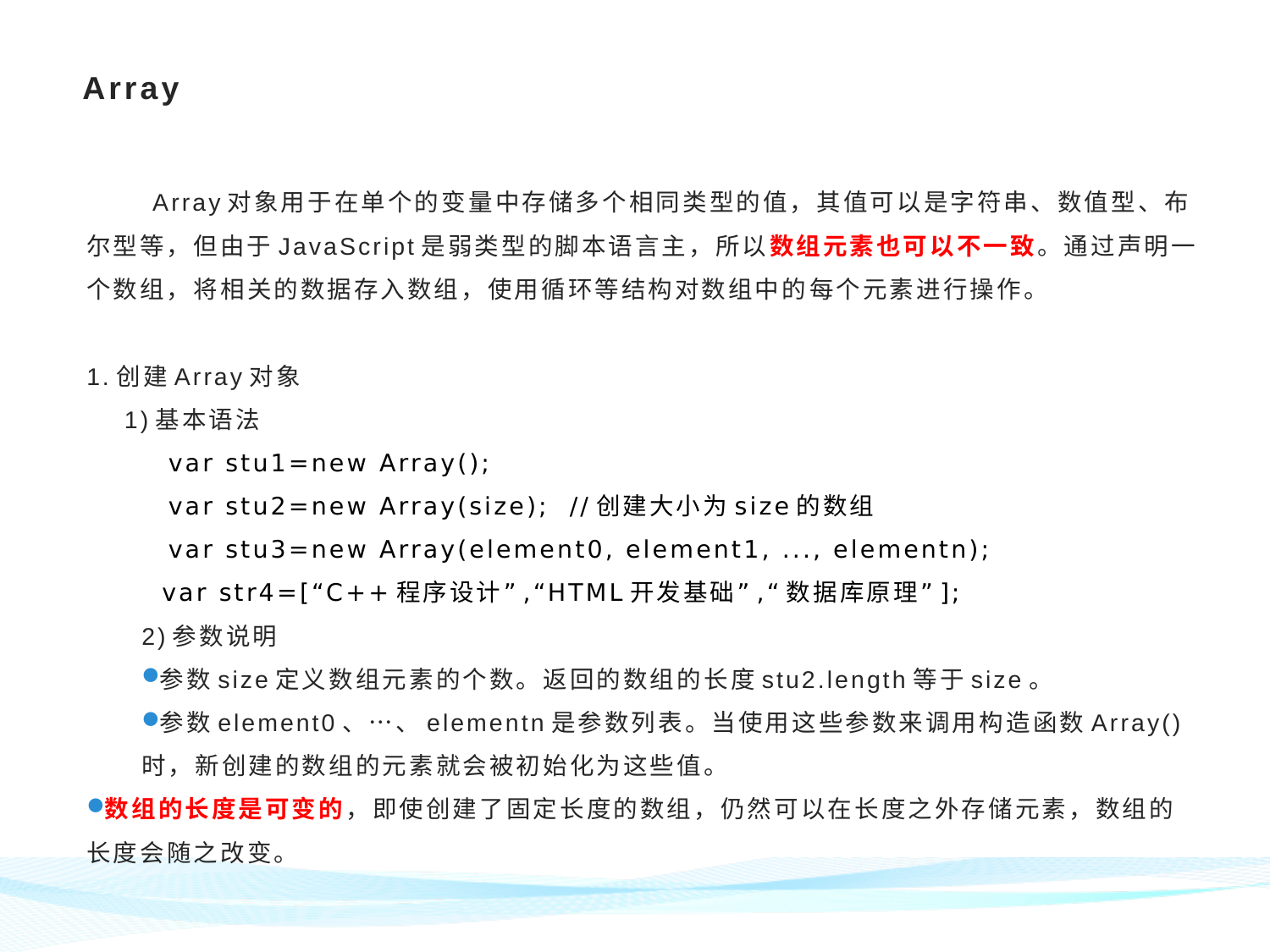

# Array
       Array对象用于在单个的变量中存储多个相同类型的值，其值可以是字符串、数值型、布尔型等，但由于JavaScript是弱类型的脚本语言主，所以数组元素也可以不一致。通过声明一个数组，将相关的数据存入数组，使用循环等结构对数组中的每个元素进行操作。

1.创建Array对象
    1)基本语法
var stu1=new Array();
var stu2=new Array(size);  //创建大小为size的数组
var stu3=new Array(element0, element1, ..., elementn);
  var str4=[“C++程序设计”,“HTML开发基础”,“数据库原理”];
2)参数说明
参数size定义数组元素的个数。返回的数组的长度stu2.length等于size。
参数element0、…、elementn是参数列表。当使用这些参数来调用构造函数Array()时，新创建的数组的元素就会被初始化为这些值。
数组的长度是可变的，即使创建了固定长度的数组，仍然可以在长度之外存储元素，数组的长度会随之改变。